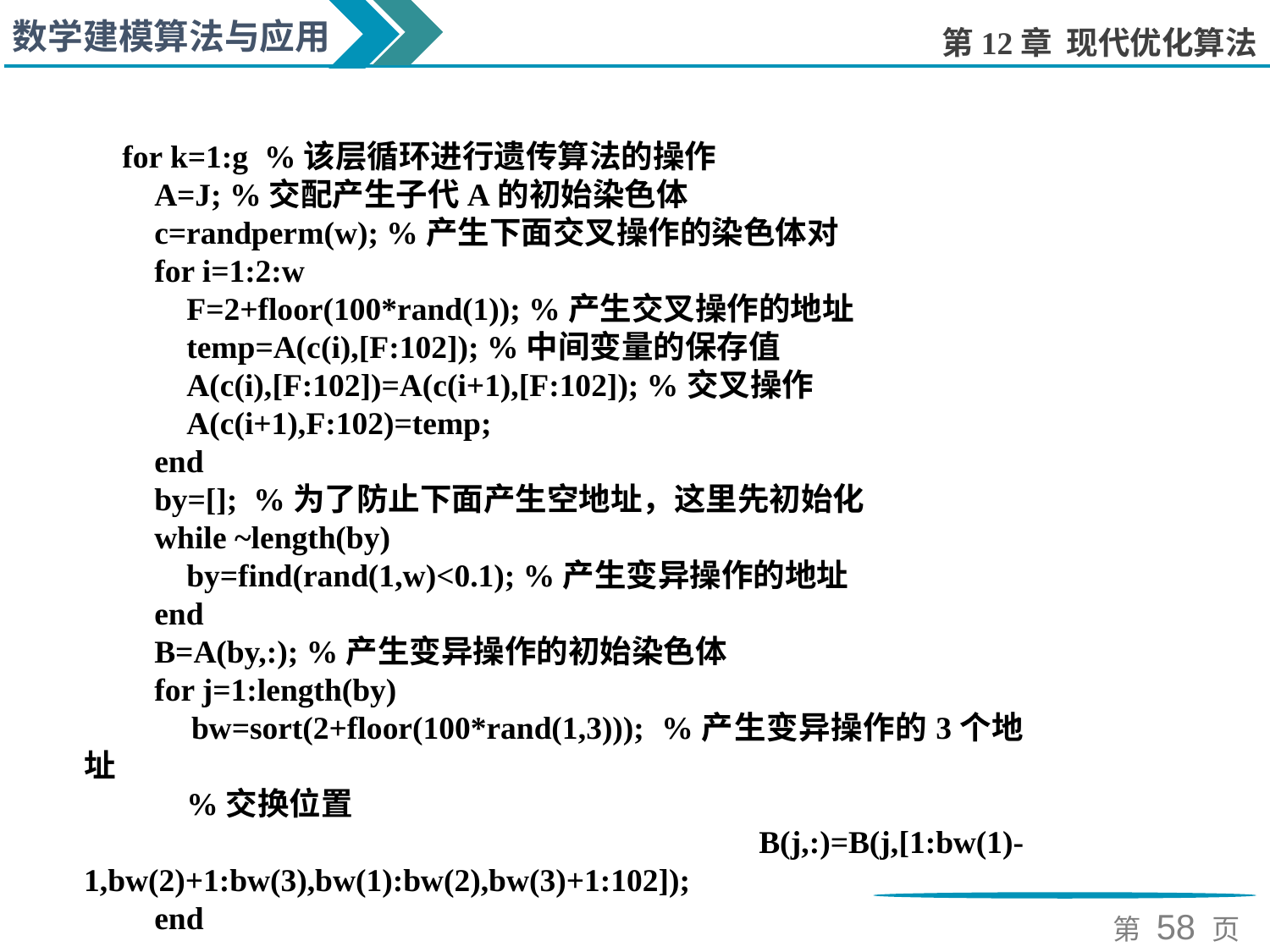

for k=1:g  %该层循环进行遗传算法的操作
    A=J; %交配产生子代A的初始染色体
    c=randperm(w); %产生下面交叉操作的染色体对
    for i=1:2:w
        F=2+floor(100*rand(1)); %产生交叉操作的地址
        temp=A(c(i),[F:102]); %中间变量的保存值
        A(c(i),[F:102])=A(c(i+1),[F:102]); %交叉操作
        A(c(i+1),F:102)=temp;
    end
    by=[];  %为了防止下面产生空地址，这里先初始化
    while ~length(by)
        by=find(rand(1,w)<0.1); %产生变异操作的地址
    end
    B=A(by,:); %产生变异操作的初始染色体
    for j=1:length(by)
        bw=sort(2+floor(100*rand(1,3)));  %产生变异操作的3个地址
        %交换位置
        B(j,:)=B(j,[1:bw(1)-1,bw(2)+1:bw(3),bw(1):bw(2),bw(3)+1:102]);
    end